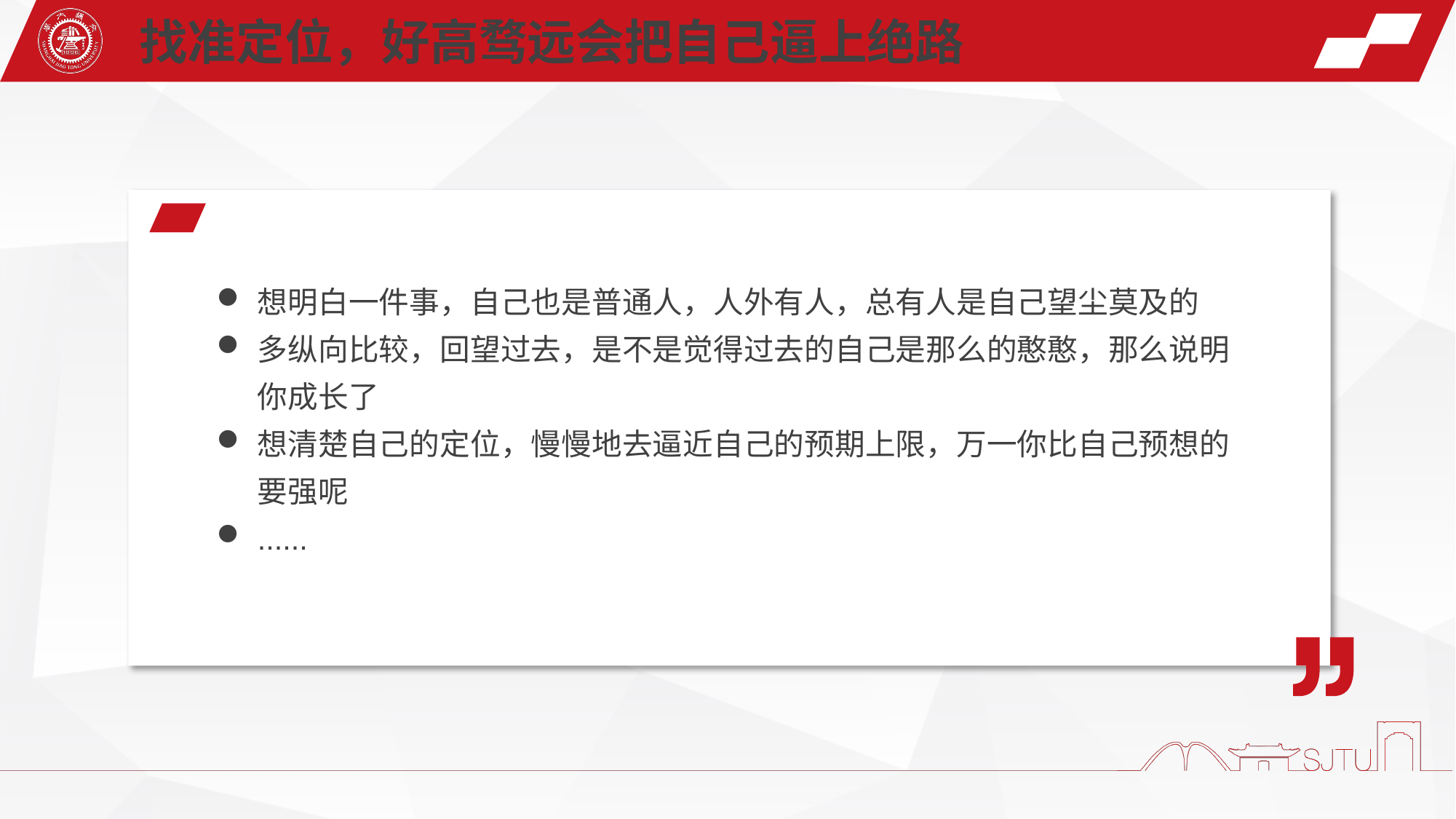

找准定位，好高骛远会把自己逼上绝路

想明白一件事，自己也是普通人，人外有人，总有人是自己望尘莫及的
多纵向比较，回望过去，是不是觉得过去的自己是那么的憨憨，那么说明你成长了
想清楚自己的定位，慢慢地去逼近自己的预期上限，万一你比自己预想的要强呢
......